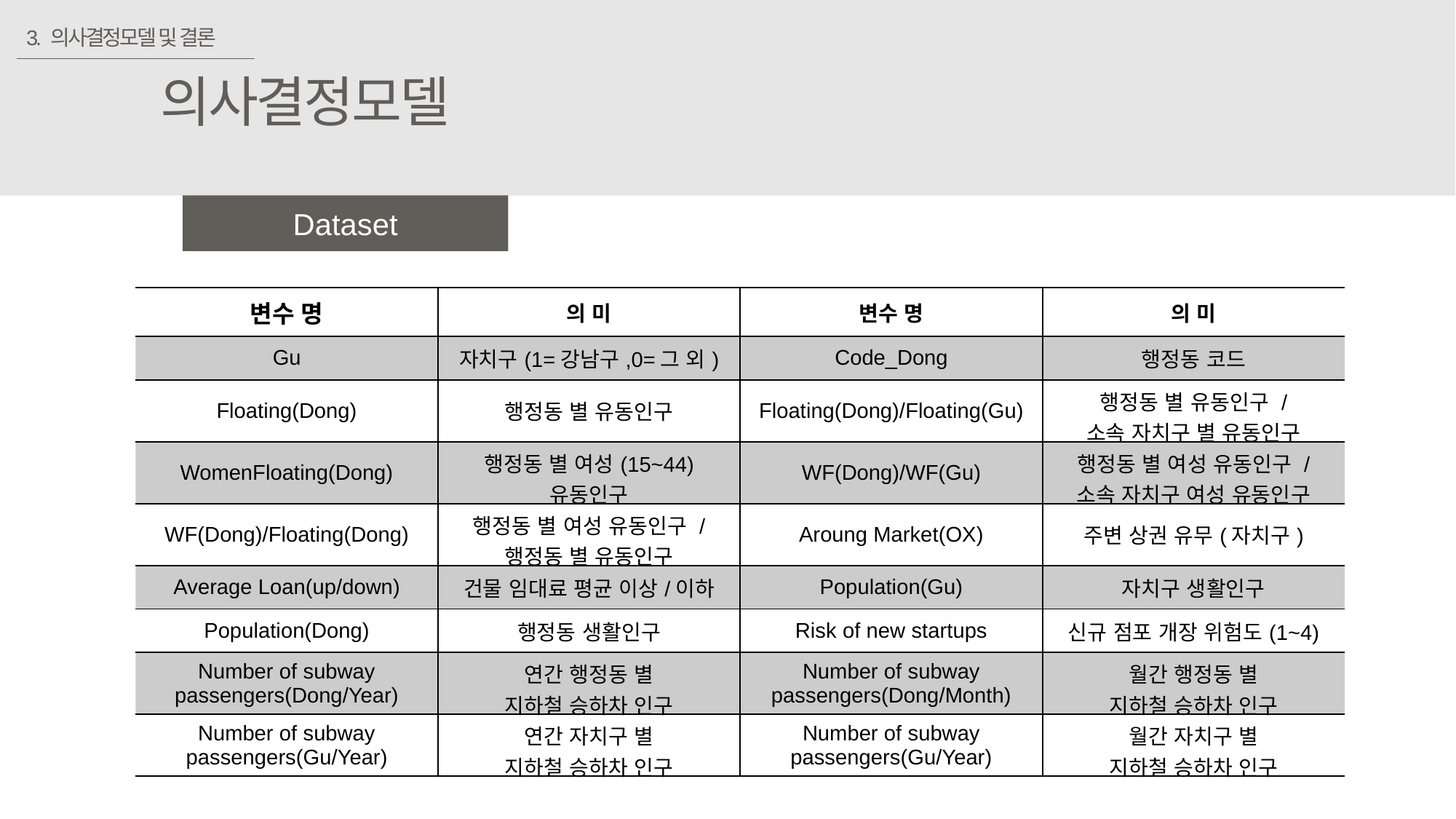

3. 의사결정모델 및 결론
의사결정모델
Dataset
| 변수 명 | 의 미 | 변수 명 | 의 미 |
| --- | --- | --- | --- |
| Gu | 자치구(1=강남구,0=그 외) | Code\_Dong | 행정동 코드 |
| Floating(Dong) | 행정동 별 유동인구 | Floating(Dong)/Floating(Gu) | 행정동 별 유동인구 / 소속 자치구 별 유동인구 |
| WomenFloating(Dong) | 행정동 별 여성(15~44) 유동인구 | WF(Dong)/WF(Gu) | 행정동 별 여성 유동인구 / 소속 자치구 여성 유동인구 |
| WF(Dong)/Floating(Dong) | 행정동 별 여성 유동인구 / 행정동 별 유동인구 | Aroung Market(OX) | 주변 상권 유무(자치구) |
| Average Loan(up/down) | 건물 임대료 평균 이상/이하 | Population(Gu) | 자치구 생활인구 |
| Population(Dong) | 행정동 생활인구 | Risk of new startups | 신규 점포 개장 위험도(1~4) |
| Number of subway passengers(Dong/Year) | 연간 행정동 별 지하철 승하차 인구 | Number of subway passengers(Dong/Month) | 월간 행정동 별 지하철 승하차 인구 |
| Number of subway passengers(Gu/Year) | 연간 자치구 별 지하철 승하차 인구 | Number of subway passengers(Gu/Year) | 월간 자치구 별 지하철 승하차 인구 |